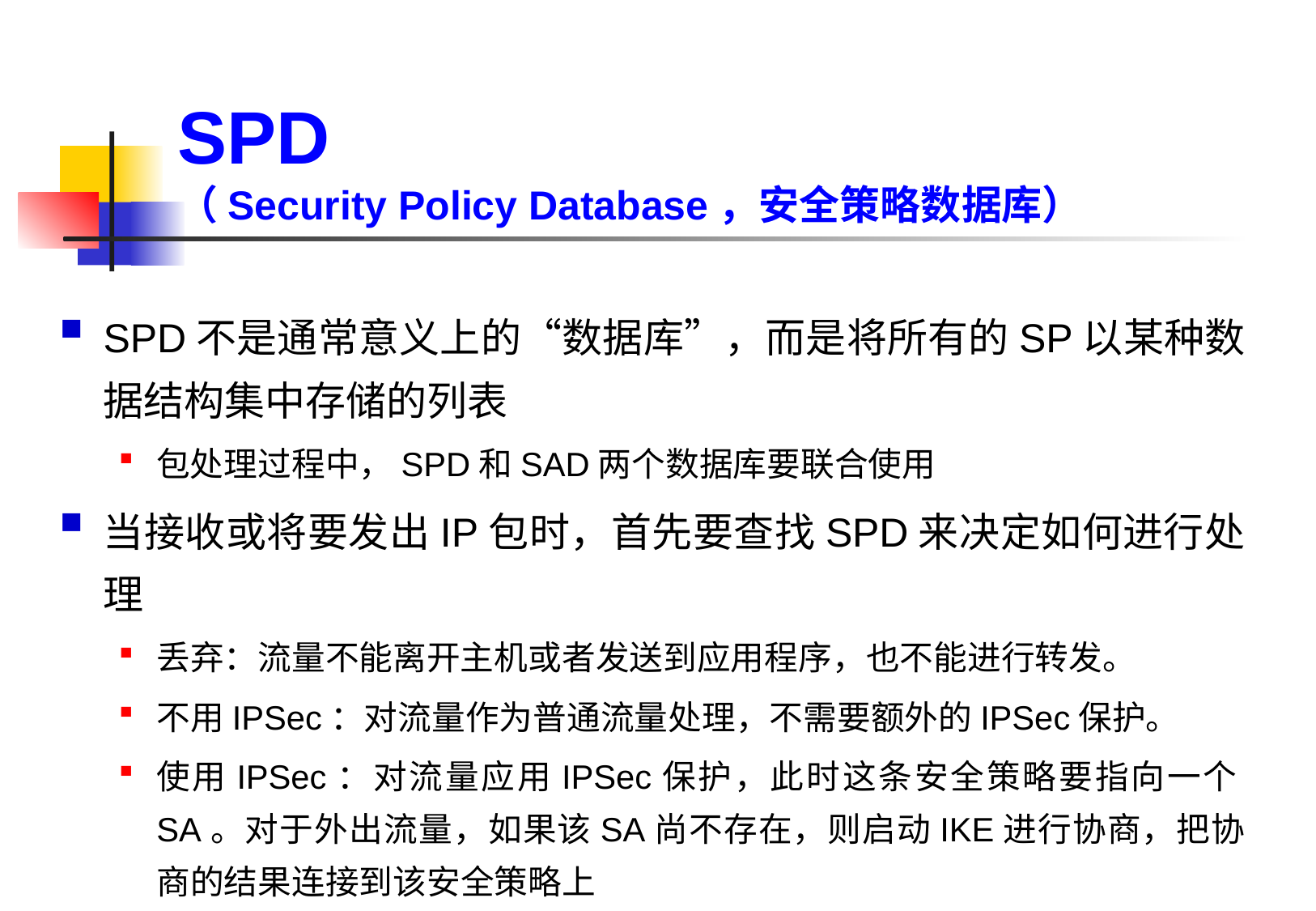

# SPD （Security Policy Database，安全策略数据库）
SPD不是通常意义上的“数据库”，而是将所有的SP以某种数据结构集中存储的列表
包处理过程中，SPD和SAD两个数据库要联合使用
当接收或将要发出IP包时，首先要查找SPD来决定如何进行处理
丢弃：流量不能离开主机或者发送到应用程序，也不能进行转发。
不用IPSec：对流量作为普通流量处理，不需要额外的IPSec保护。
使用IPSec：对流量应用IPSec保护，此时这条安全策略要指向一个SA。对于外出流量，如果该SA尚不存在，则启动IKE进行协商，把协商的结果连接到该安全策略上